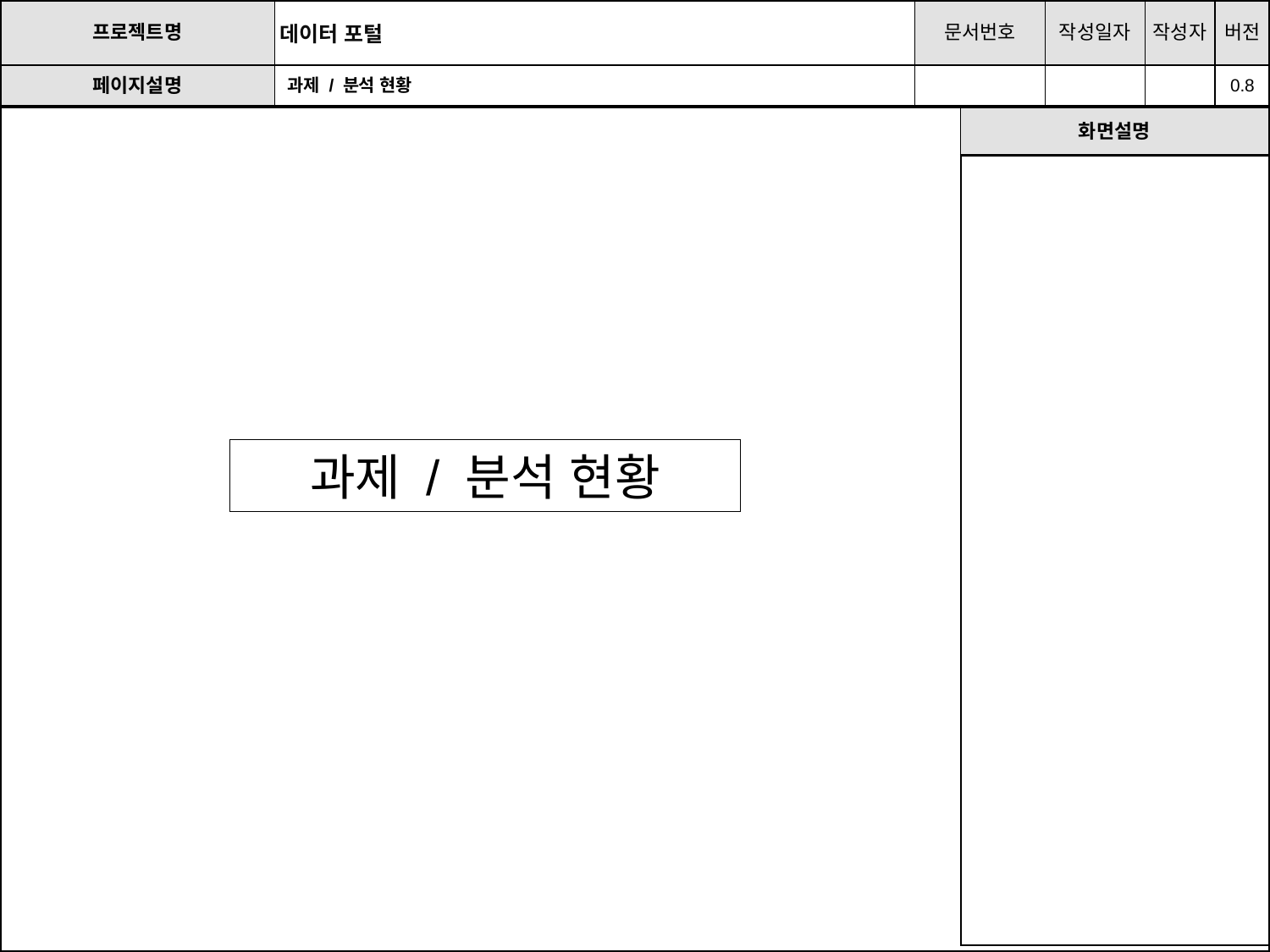

# 과제 / 분석 현황
과제 / 분석 현황